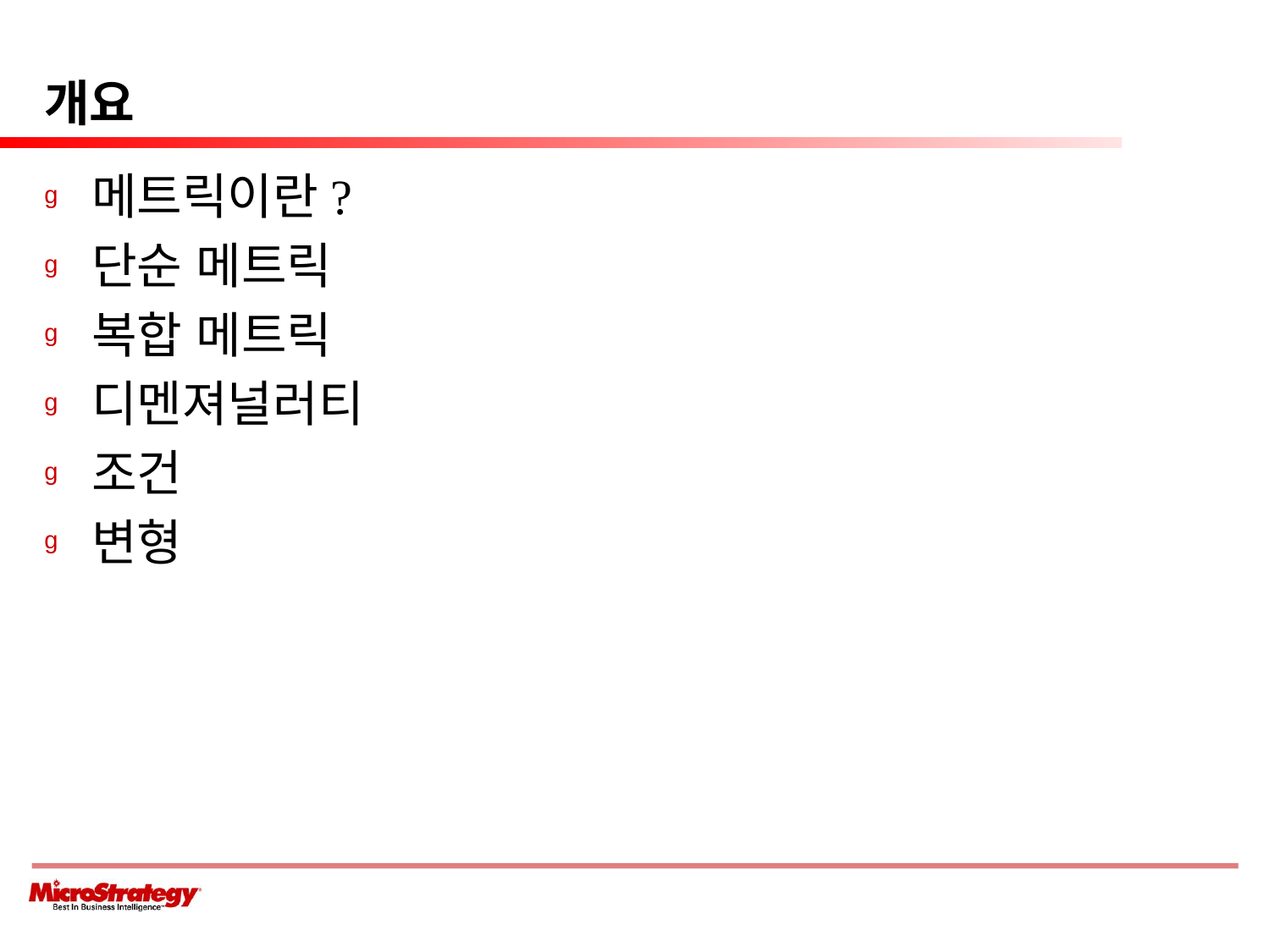

# 개요
메트릭이란?
단순 메트릭
복합 메트릭
디멘져널러티
조건
변형